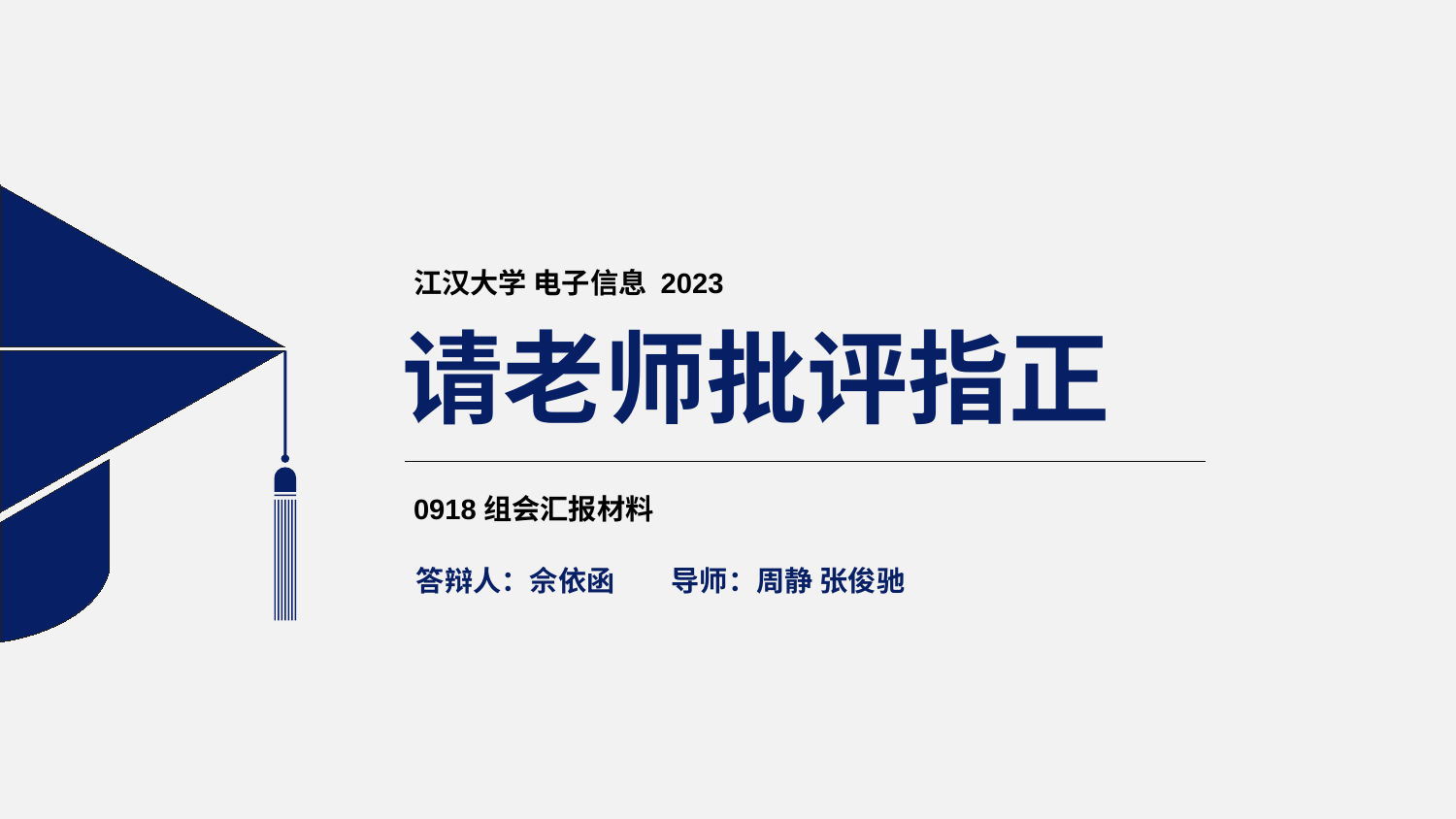

江汉大学 电子信息 2023
请老师批评指正

0918组会汇报材料
答辩人：佘依函
导师：周静 张俊驰